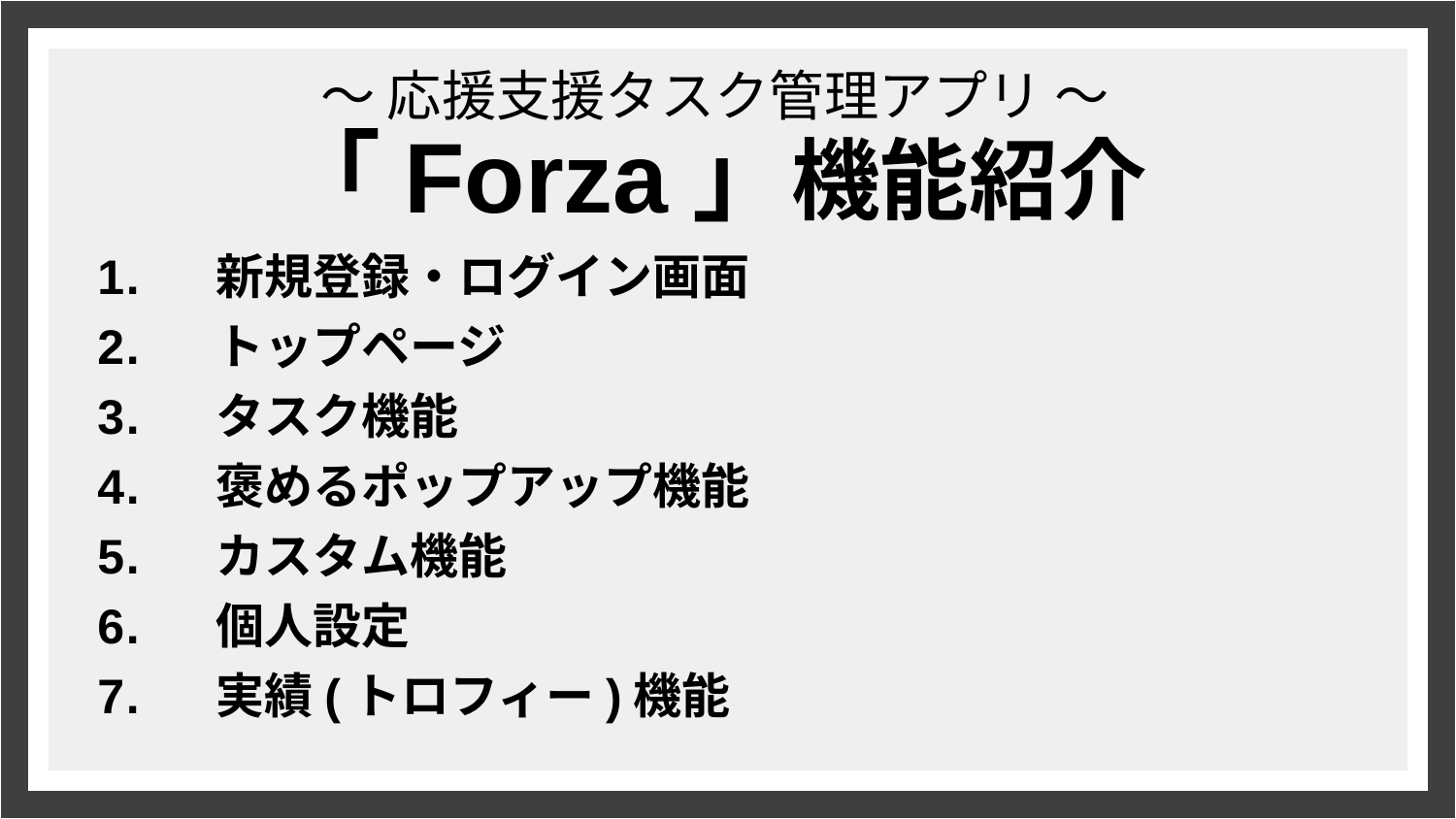

～ 応援支援タスク管理アプリ ～
「Forza」機能紹介
新規登録・ログイン画面
トップページ
タスク機能
褒めるポップアップ機能
カスタム機能
個人設定
実績(トロフィー)機能